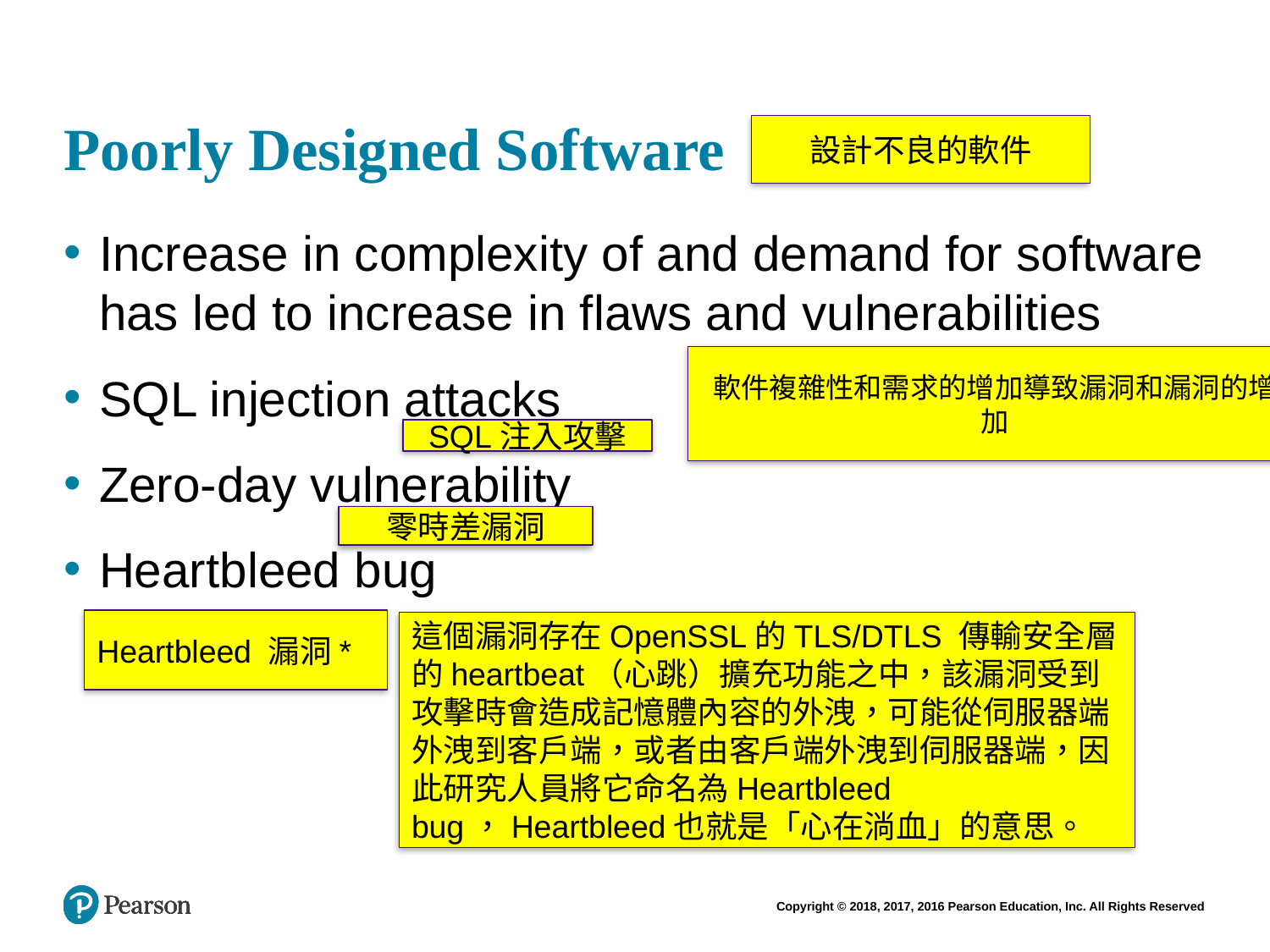

# Poorly Designed Software
設計不良的軟件
Increase in complexity of and demand for software has led to increase in flaws and vulnerabilities
SQL injection attacks
Zero-day vulnerability
Heartbleed bug
軟件複雜性和需求的增加導致漏洞和漏洞的增加
SQL注入攻擊
零時差漏洞
Heartbleed 漏洞*
這個漏洞存在OpenSSL的TLS/DTLS 傳輸安全層的heartbeat（心跳）擴充功能之中，該漏洞受到攻擊時會造成記憶體內容的外洩，可能從伺服器端外洩到客戶端，或者由客戶端外洩到伺服器端，因此研究人員將它命名為Heartbleed bug，Heartbleed也就是「心在淌血」的意思。